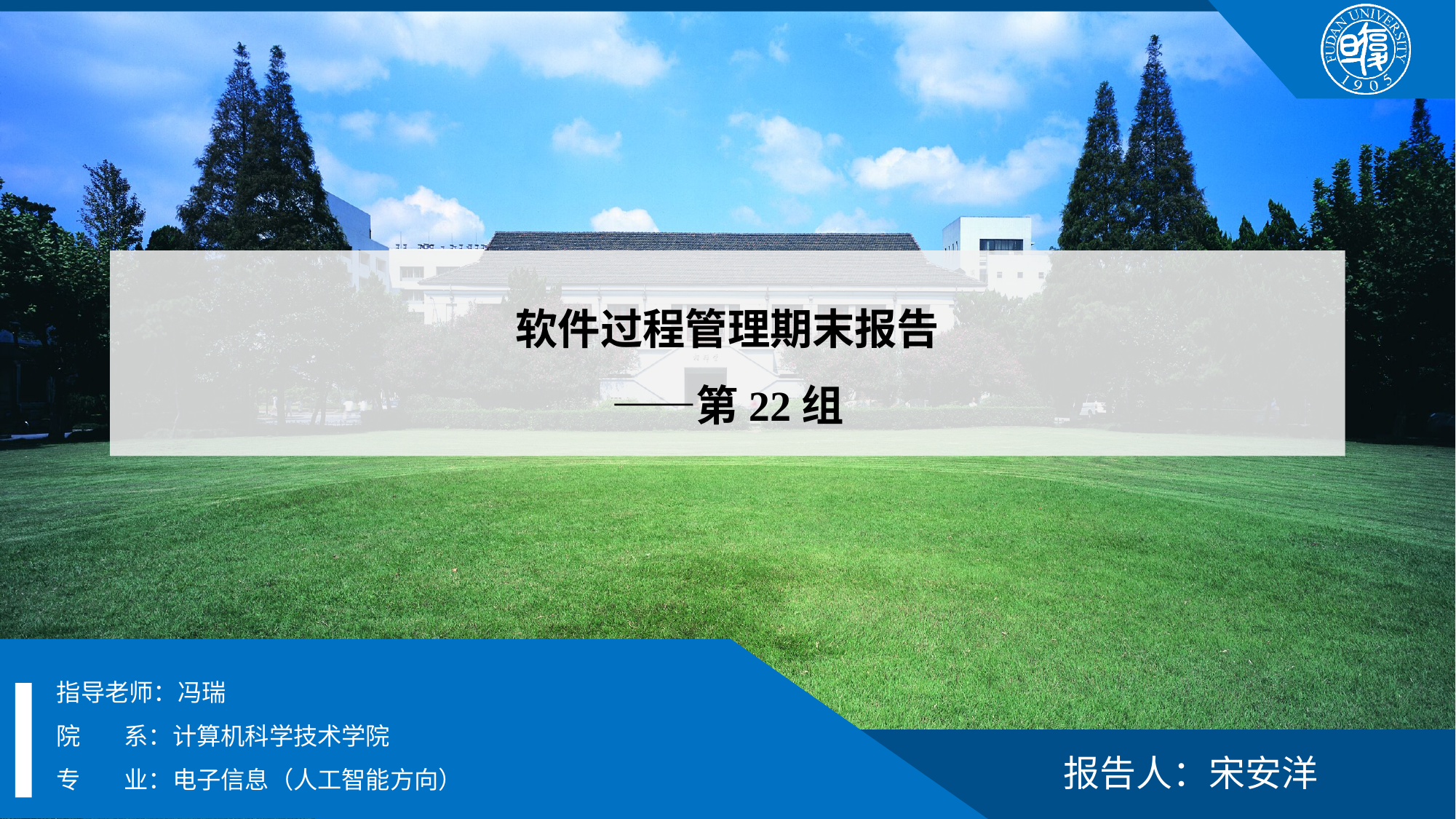

软件过程管理期末报告
——第22组
指导老师：冯瑞
院        系：计算机科学技术学院
专        业：电子信息（人工智能方向）
报告人：宋安洋